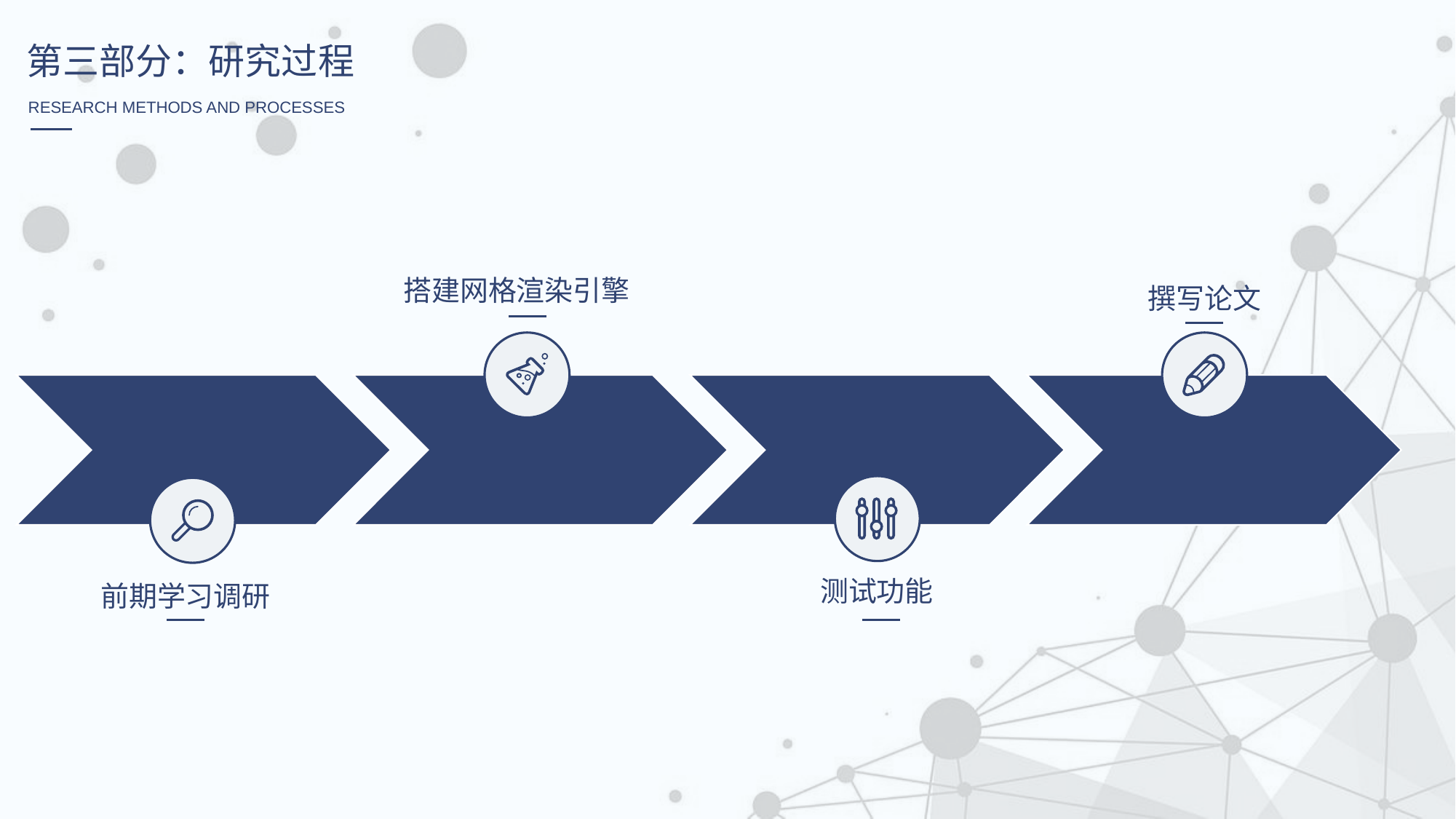

第三部分：研究过程
RESEARCH METHODS AND PROCESSES
搭建网格渲染引擎
撰写论文

测试功能
前期学习调研